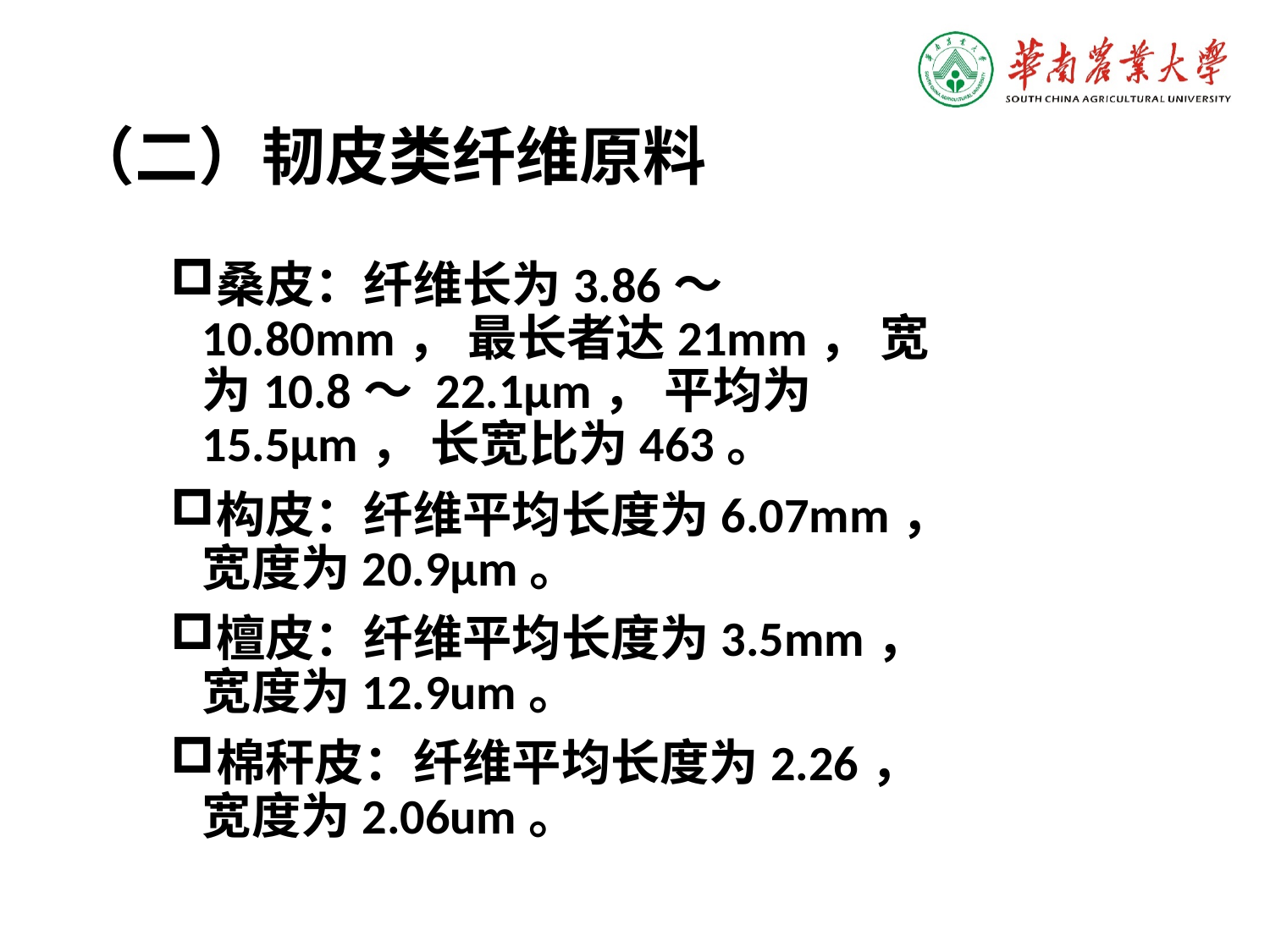

（二）韧皮类纤维原料
桑皮：纤维长为3.86～ 10.80mm， 最长者达21mm， 宽为10.8～ 22.1μm， 平均为15.5μm， 长宽比为463。
构皮：纤维平均长度为6.07mm， 宽度为20.9μm。
檀皮：纤维平均长度为3.5mm， 宽度为12.9um。
棉秆皮：纤维平均长度为2.26， 宽度为2.06um。